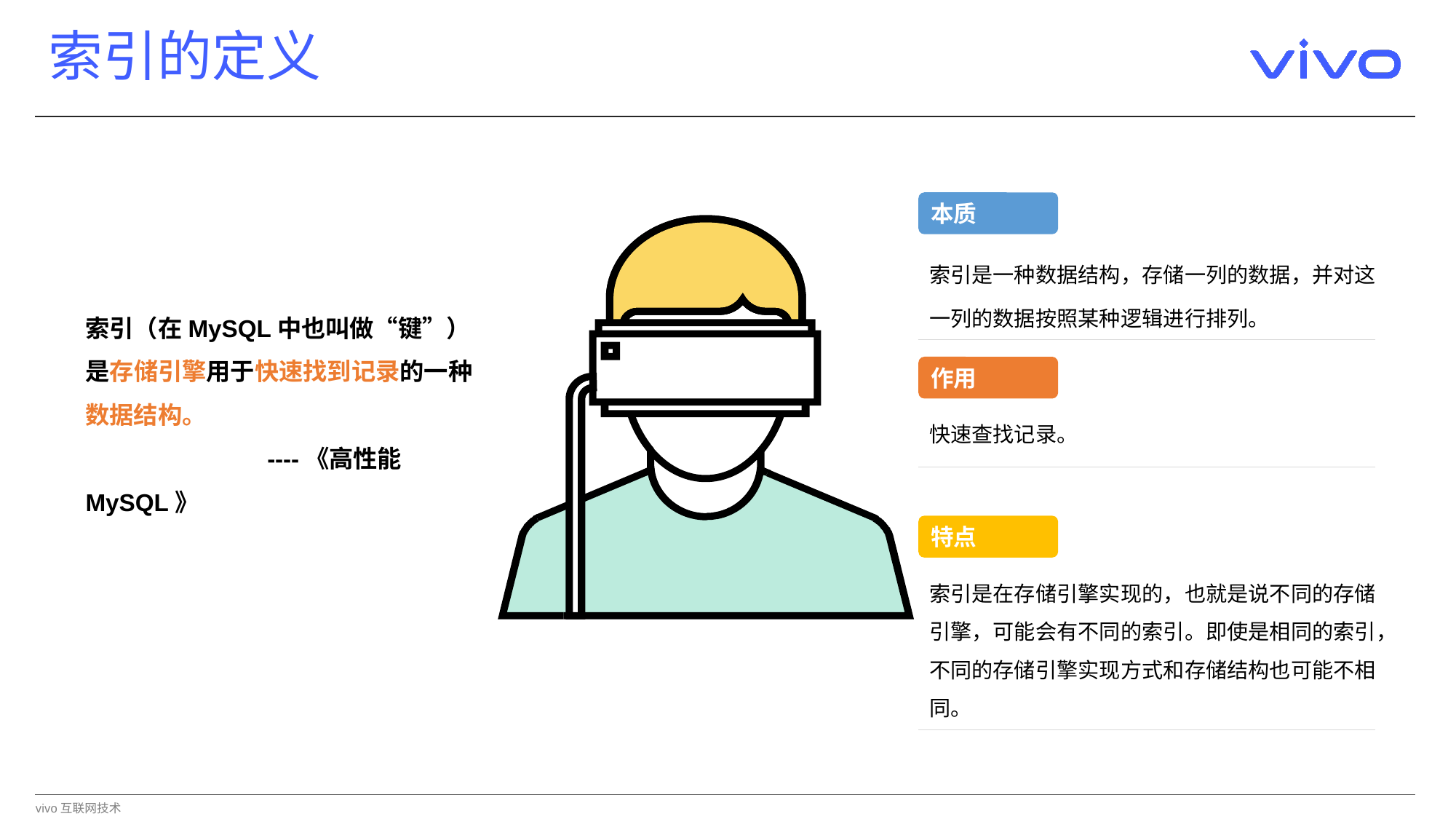

# 索引的定义
本质
索引是一种数据结构，存储一列的数据，并对这一列的数据按照某种逻辑进行排列。

索引（在MySQL中也叫做“键”）是存储引擎用于快速找到记录的一种数据结构。
                           ----《高性能MySQL》
作用
快速查找记录。
特点
索引是在存储引擎实现的，也就是说不同的存储引擎，可能会有不同的索引。即使是相同的索引，不同的存储引擎实现方式和存储结构也可能不相同。